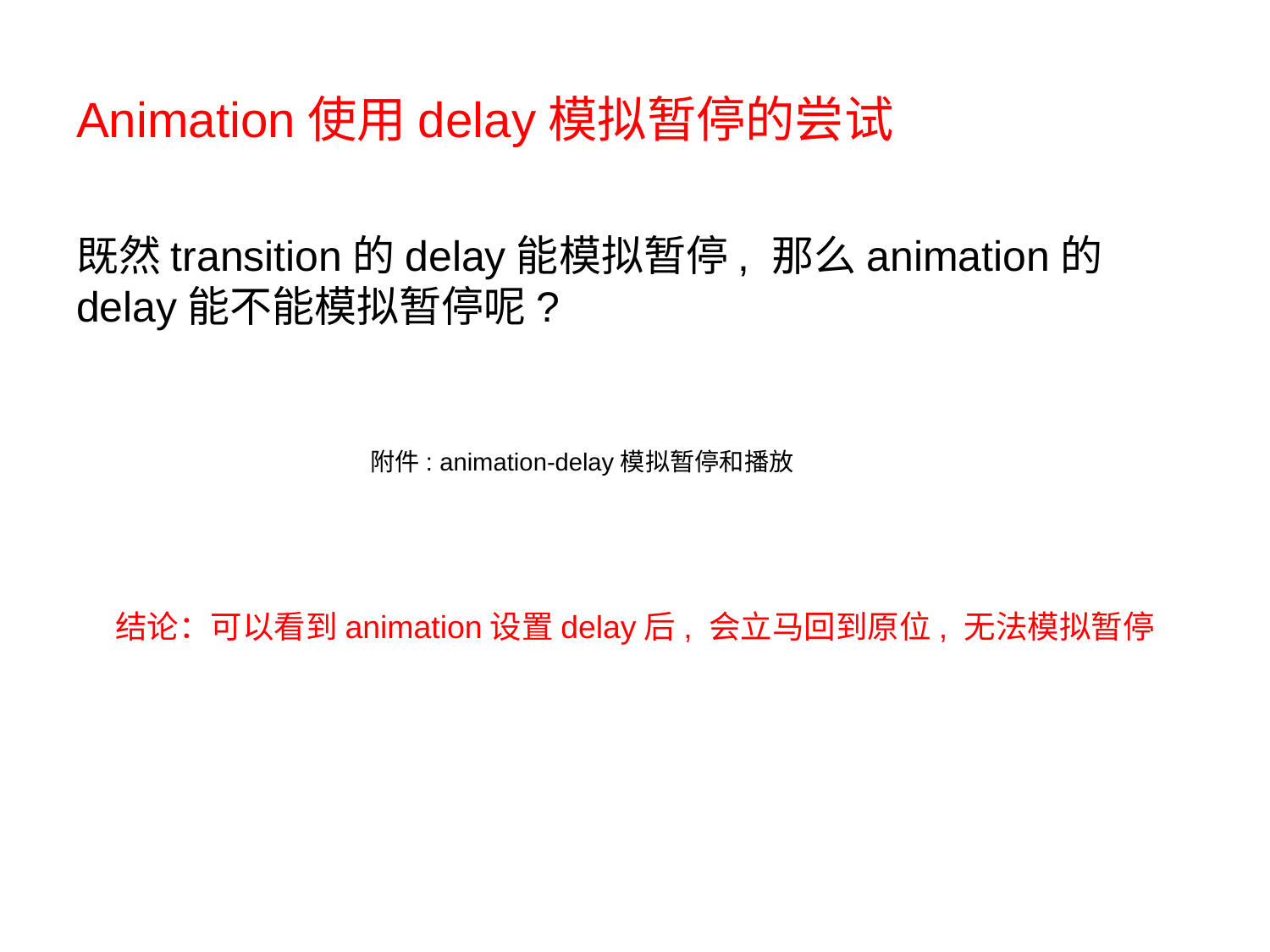

# Animation使用delay模拟暂停的尝试
既然transition的delay能模拟暂停, 那么animation的delay能不能模拟暂停呢?
附件: animation-delay模拟暂停和播放
结论：可以看到animation设置delay后, 会立马回到原位, 无法模拟暂停